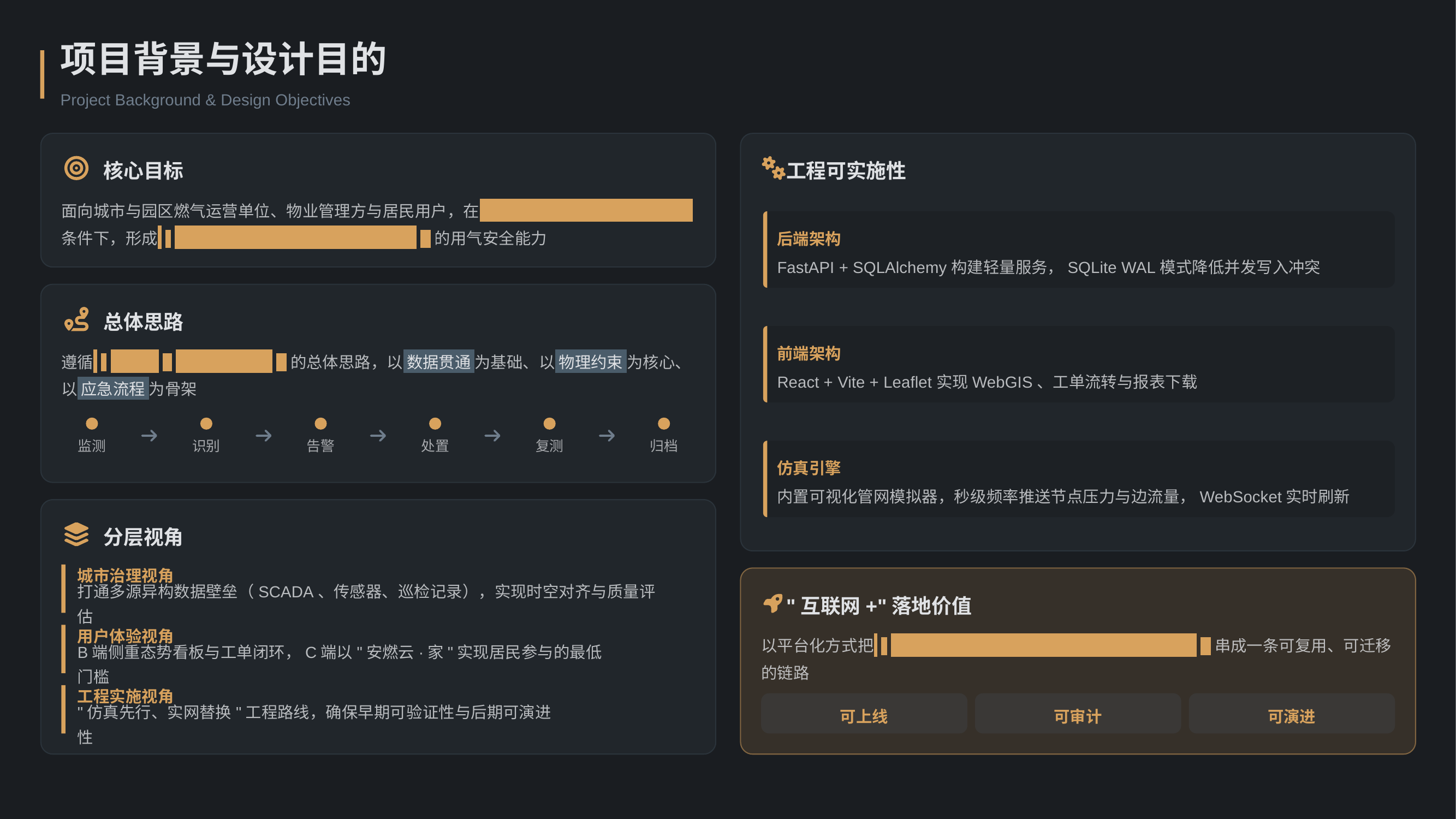

项目背景与设计目的

Project Background & Design Objectives

核心目标
工程可实施性

面向城市与园区燃气运营单位、物业管理方与居民用户，在 存量管网与低成本边缘传感器 条件下，形成 "更快发现、更准定位、更规范闭环" 的用气安全能力

后端架构
FastAPI + SQLAlchemy构建轻量服务，SQLite WAL模式降低并发写入冲突

总体思路

前端架构
遵循 "互联网+公共安全治理" 的总体思路，以 数据贯通 为基础、以 物理约束 为核心、以 应急流程 为骨架
React + Vite + Leaflet实现WebGIS、工单流转与报表下载

监测
识别
告警
处置
复测
归档

仿真引擎
内置可视化管网模拟器，秒级频率推送节点压力与边流量，WebSocket实时刷新

分层视角

城市治理视角

打通多源异构数据壁垒（SCADA、传感器、巡检记录），实现时空对齐与质量评估
"互联网+"落地价值

用户体验视角

以平台化方式把 "数据接入—治理—建模—告警—处置—报告" 串成一条可复用、可迁移的链路
B端侧重态势看板与工单闭环，C端以"安燃云·家"实现居民参与的最低门槛
工程实施视角

可上线
可审计
可演进
"仿真先行、实网替换"工程路线，确保早期可验证性与后期可演进性